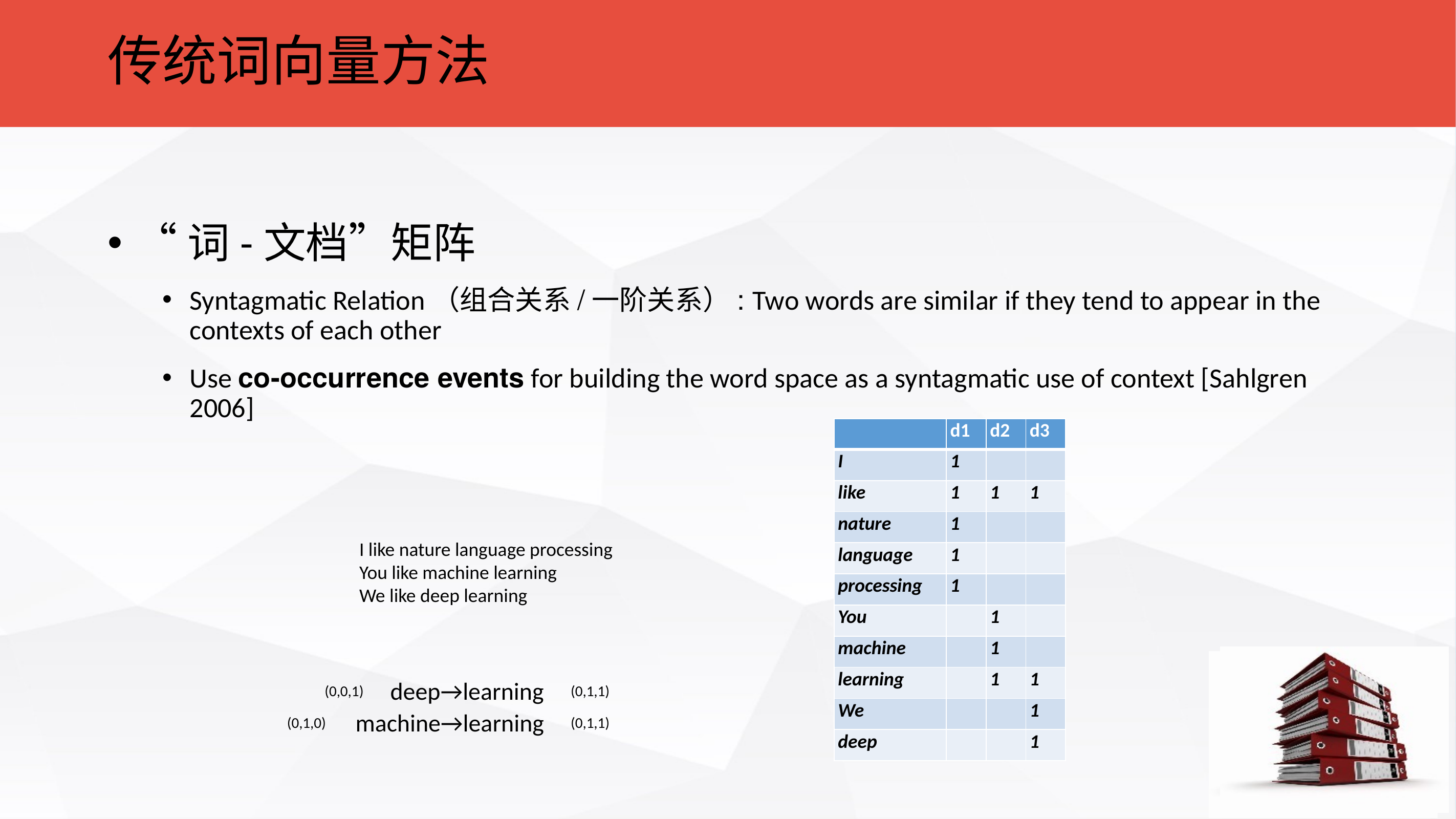

传统词向量方法
“词-文档”矩阵
Syntagmatic Relation（组合关系/一阶关系）: Two words are similar if they tend to appear in the contexts of each other
Use co-occurrence events for building the word space as a syntagmatic use of context [Sahlgren 2006]
|  | d1 | d2 | d3 |
| --- | --- | --- | --- |
| I | 1 |  |  |
| like | 1 | 1 | 1 |
| nature | 1 |  |  |
| language | 1 |  |  |
| processing | 1 |  |  |
| You |  | 1 |  |
| machine |  | 1 |  |
| learning |  | 1 | 1 |
| We |  |  | 1 |
| deep |  |  | 1 |
I like nature language processing
You like machine learning
We like deep learning
deep→learning
(0,0,1)
(0,1,1)
machine→learning
(0,1,0)
(0,1,1)